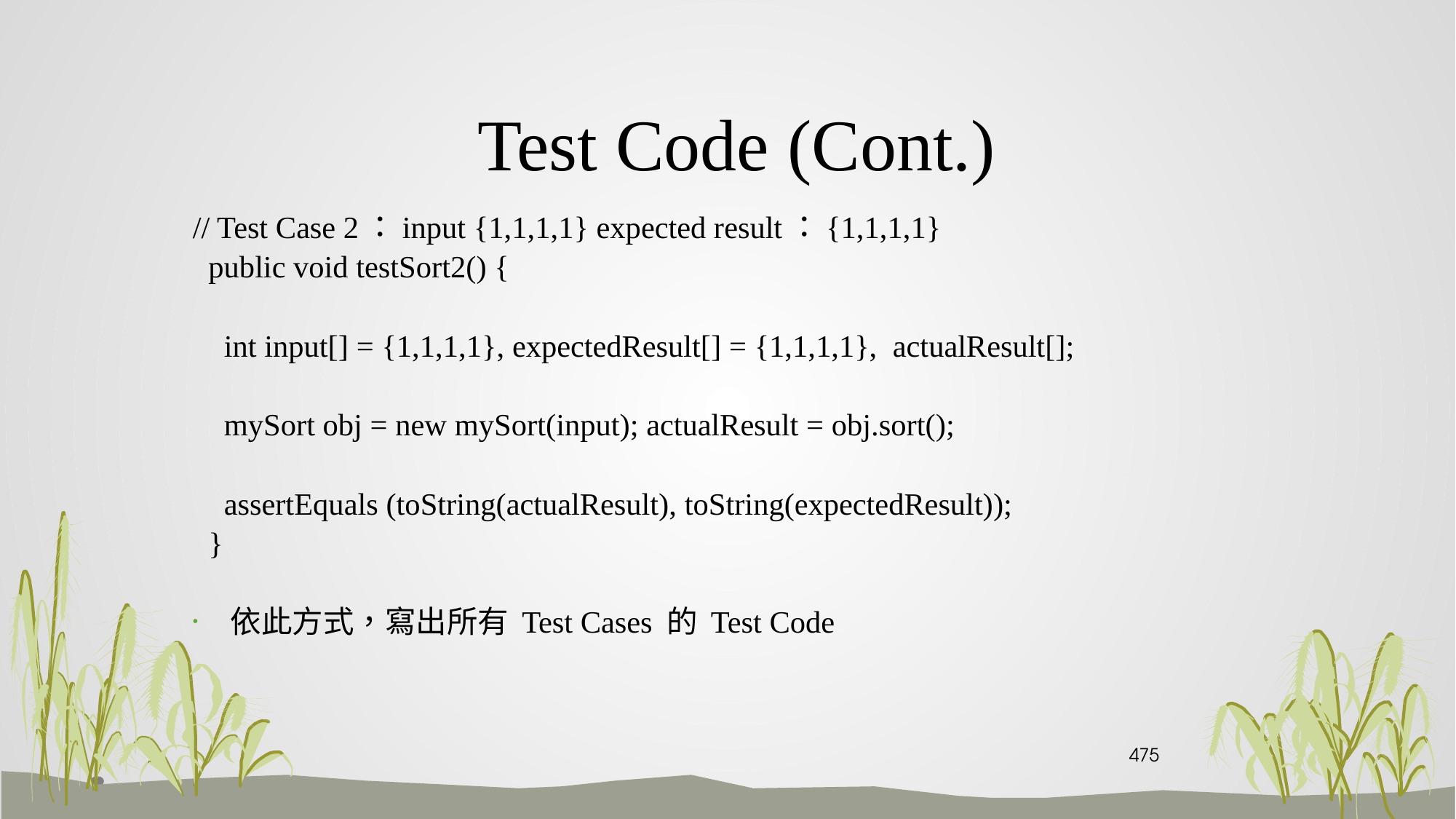

# Test Code (Cont.)
// Test Case 2：input {1,1,1,1} expected result：{1,1,1,1}
  public void testSort2() {

    int input[] = {1,1,1,1}, expectedResult[] = {1,1,1,1},  actualResult[];

    mySort obj = new mySort(input); actualResult = obj.sort();

    assertEquals (toString(actualResult), toString(expectedResult));
  }

依此方式，寫出所有 Test Cases 的 Test Code
475